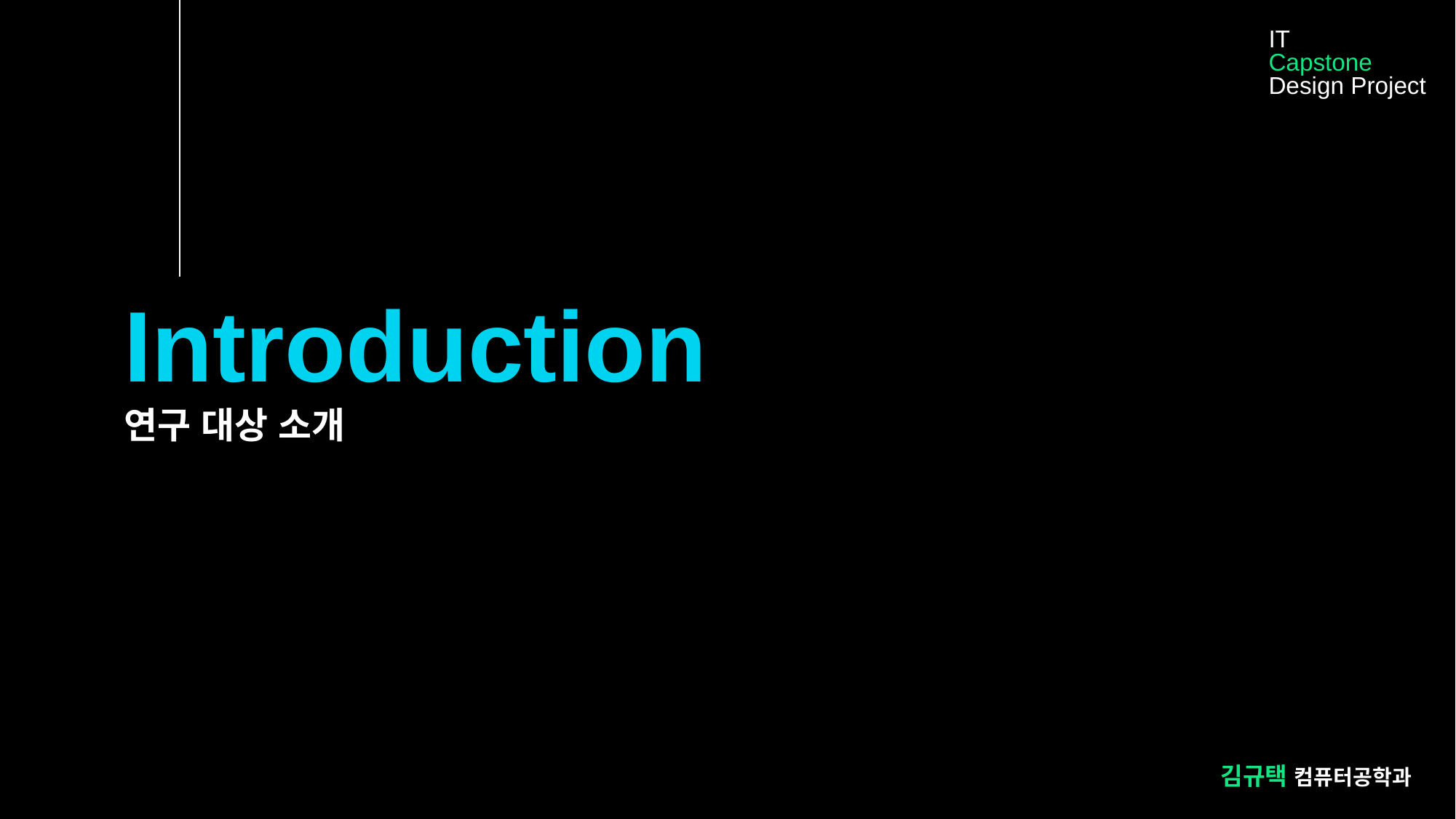

IT
Capstone
Design Project
Introduction
연구 대상 소개
김규택 컴퓨터공학과